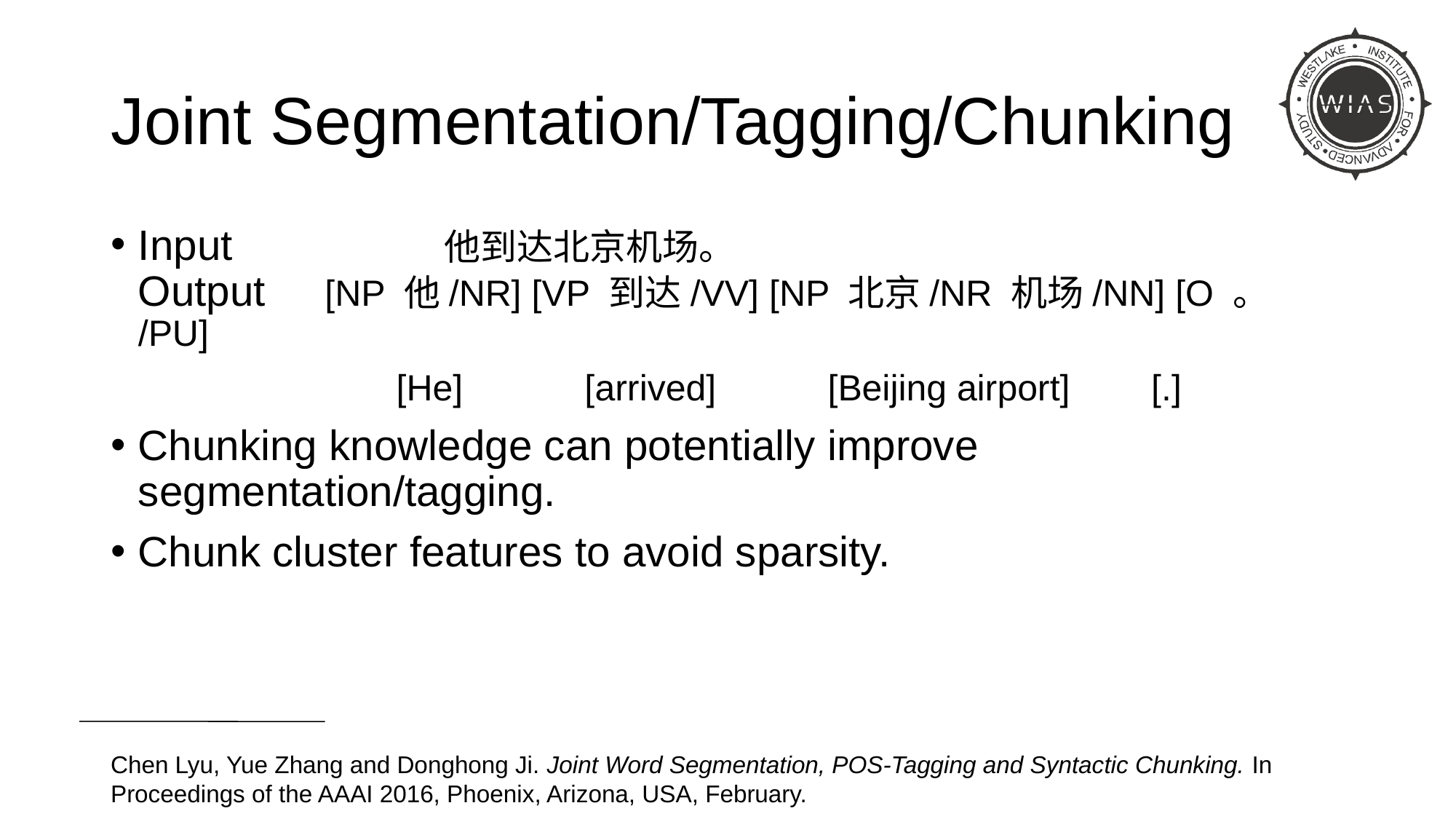

# Joint Segmentation/Tagging/Chunking
Input                 他到达北京机场。
Output     [NP 他/NR] [VP 到达/VV] [NP 北京/NR 机场/NN] [O 。/PU]
                            [He]            [arrived]           [Beijing airport]        [.]
Chunking knowledge can potentially improve segmentation/tagging.
Chunk cluster features to avoid sparsity.

Chen Lyu, Yue Zhang and Donghong Ji. Joint Word Segmentation, POS-Tagging and Syntactic Chunking. In Proceedings of the AAAI 2016, Phoenix, Arizona, USA, February.